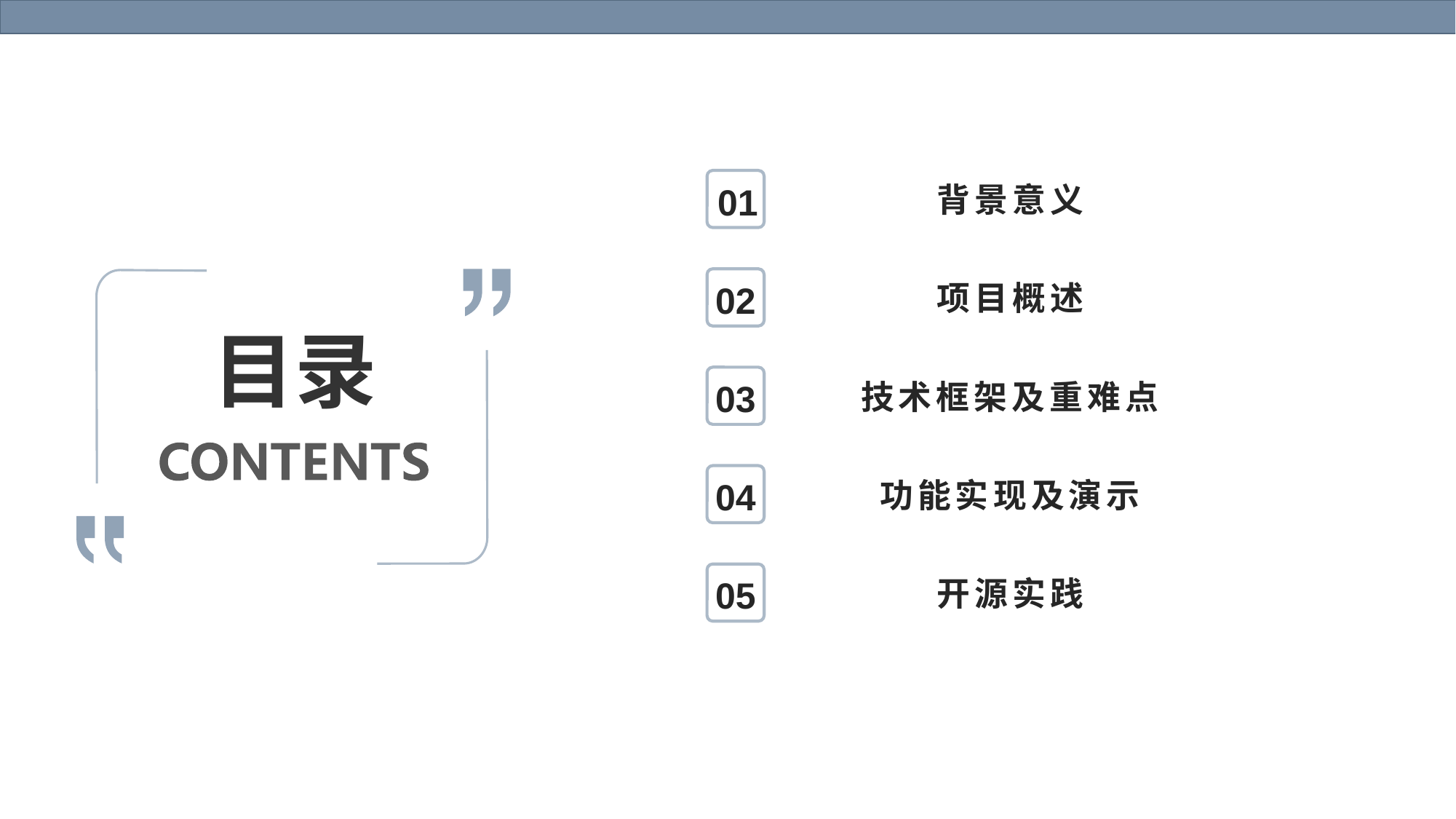

01
背景意义
02
项目概述
# 目录
03
技术框架及重难点

04
功能实现及演示
05
开源实践